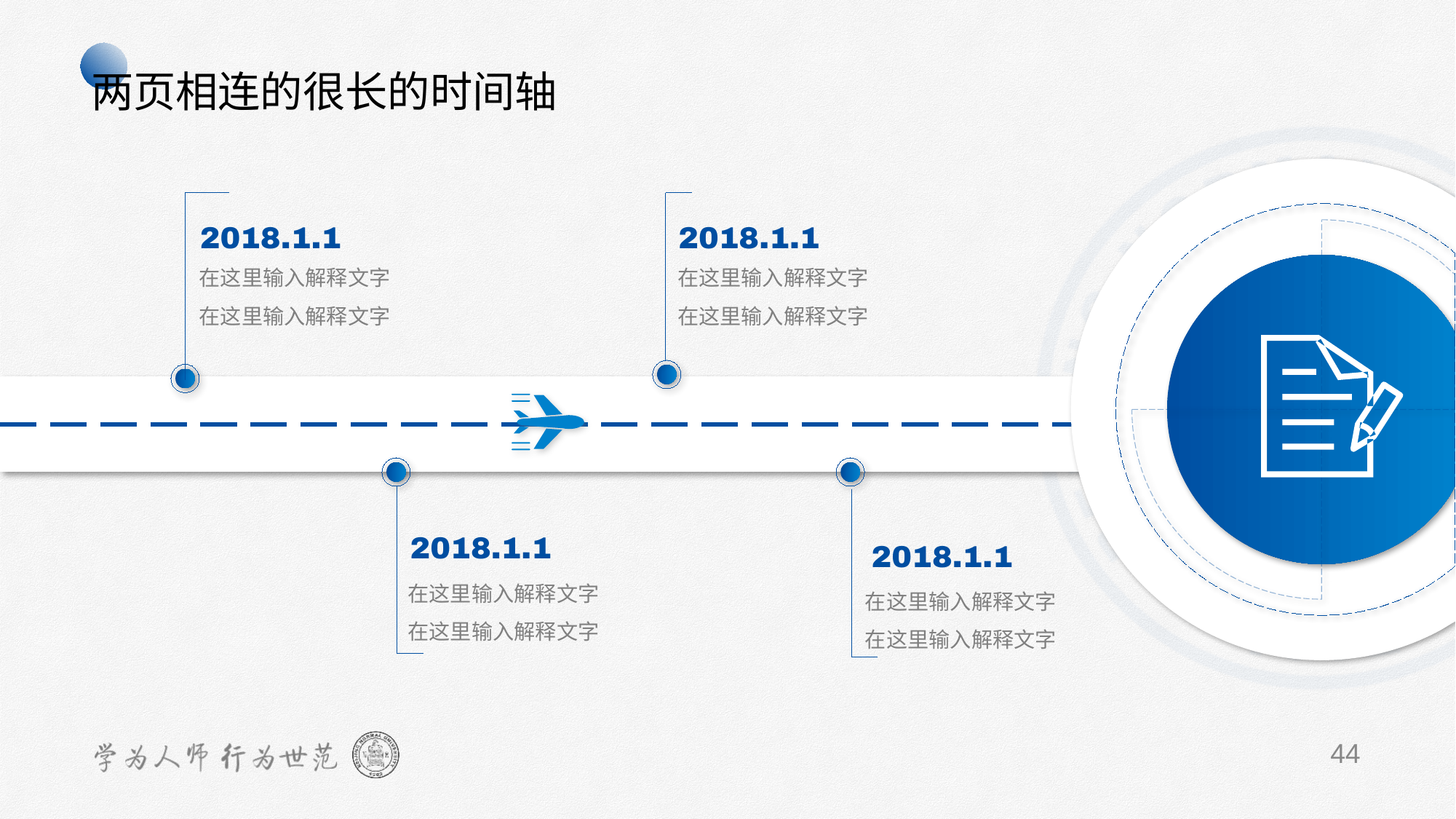

两页相连的很长的时间轴

2018.1.1

在这里输入解释文字
在这里输入解释文字
2018.1.1

在这里输入解释文字
在这里输入解释文字

2018.1.1
在这里输入解释文字
在这里输入解释文字

2018.1.1
在这里输入解释文字
在这里输入解释文字